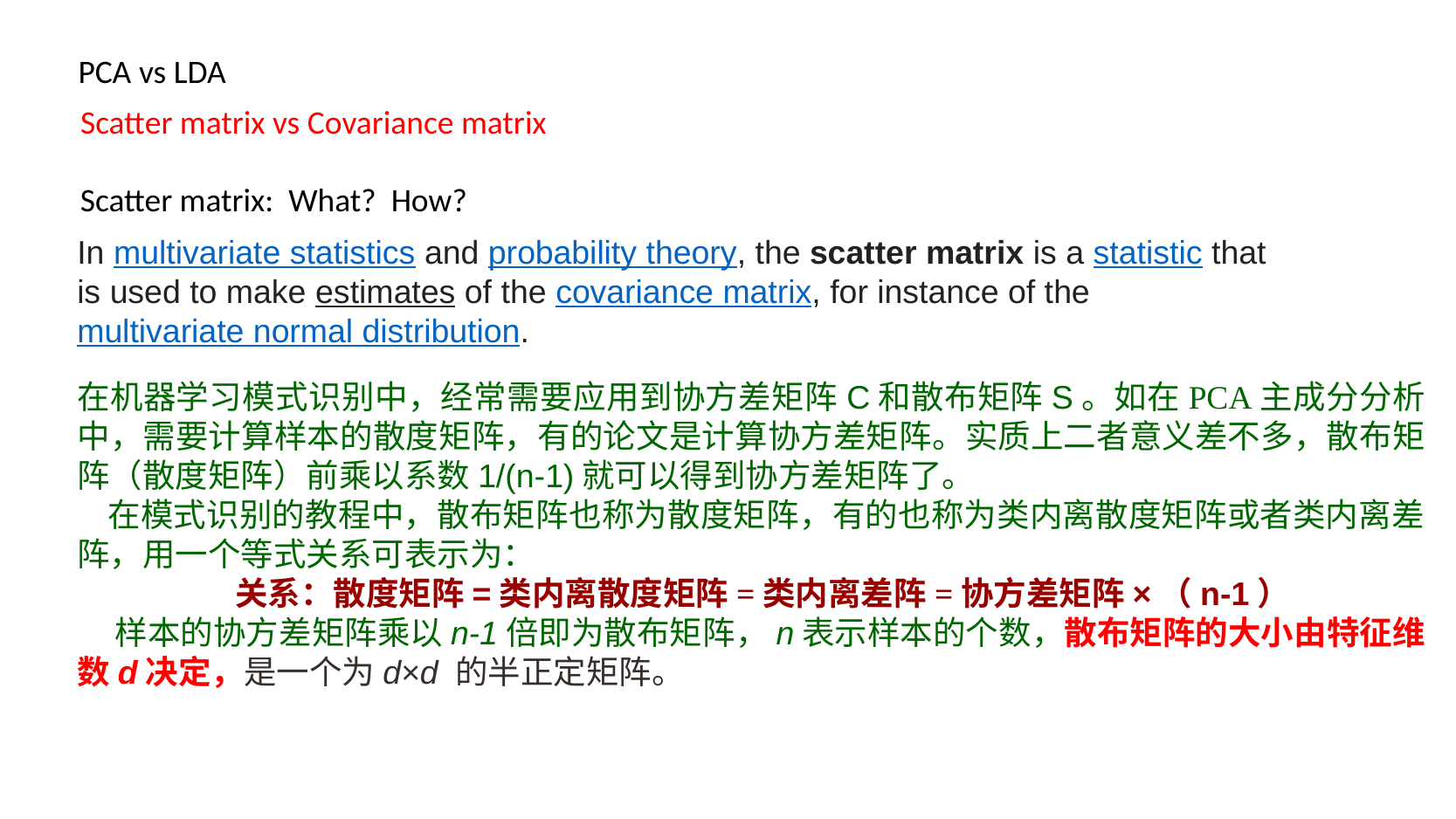

PCA vs LDA
Scatter matrix vs Covariance matrix
Scatter matrix:  What?  How?
In multivariate statistics and probability theory, the scatter matrix is a statistic that is used to make estimates of the covariance matrix, for instance of the multivariate normal distribution.
在机器学习模式识别中，经常需要应用到协方差矩阵C和散布矩阵S。如在PCA主成分分析中，需要计算样本的散度矩阵，有的论文是计算协方差矩阵。实质上二者意义差不多，散布矩阵（散度矩阵）前乘以系数1/(n-1)就可以得到协方差矩阵了。
   在模式识别的教程中，散布矩阵也称为散度矩阵，有的也称为类内离散度矩阵或者类内离差阵，用一个等式关系可表示为：
  关系：散度矩阵=类内离散度矩阵=类内离差阵=协方差矩阵×（n-1）
    样本的协方差矩阵乘以n-1倍即为散布矩阵，n表示样本的个数，散布矩阵的大小由特征维数d决定，是一个为d×d 的半正定矩阵。